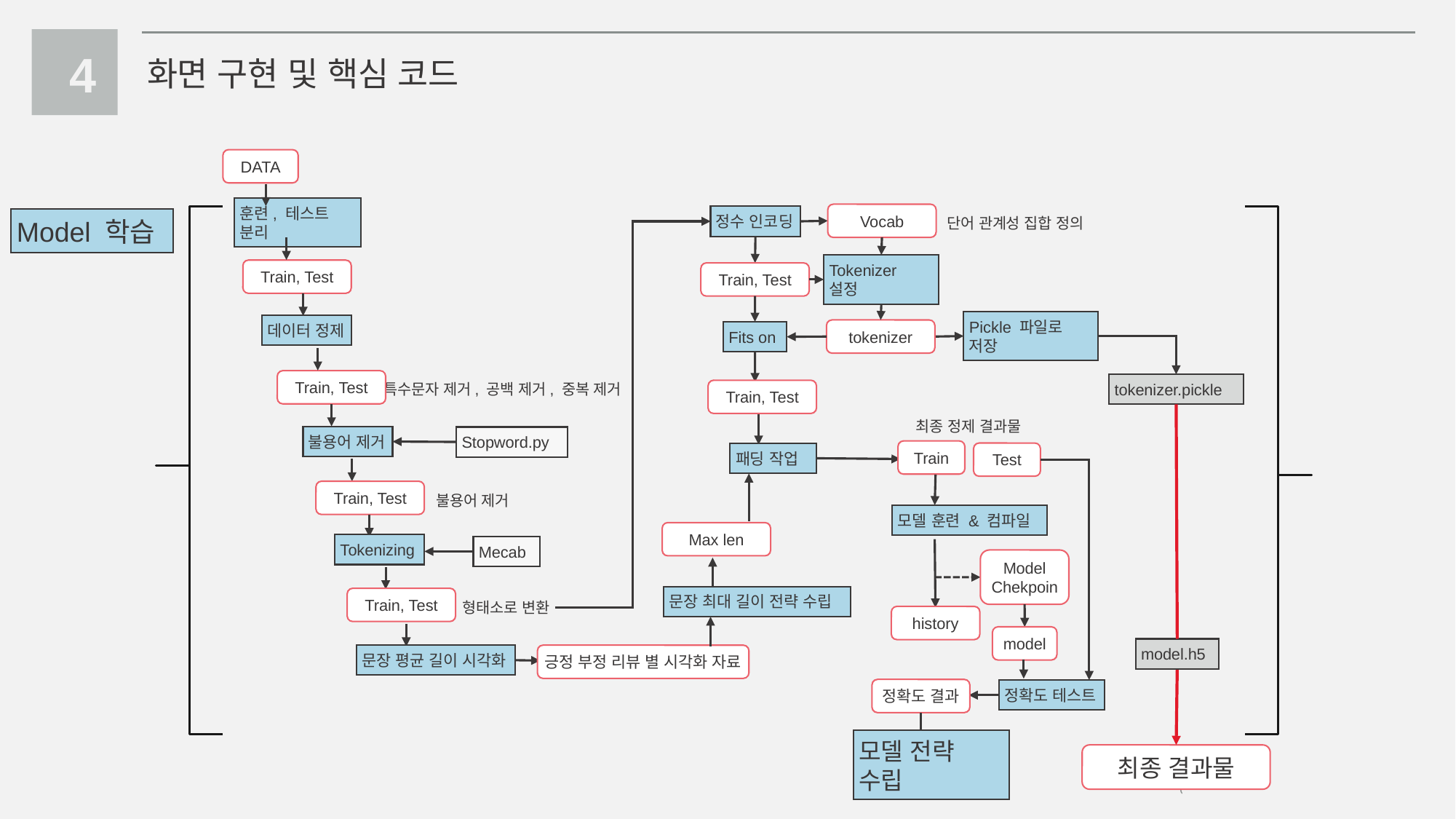

4
화면 구현 및 핵심 코드
DATA
Vocab
정수 인코딩

훈련, 테스트 분리
단어 관계성 집합 정의
Model 학습
Train, Test
Train, Test
Tokenizer 설정
데이터 정제
tokenizer
Pickle 파일로 저장
Fits on
Train, Test
tokenizer.pickle
특수문자 제거, 공백 제거, 중복 제거
Train, Test
최종 정제 결과물
Stopword.py
불용어 제거
Train
Test
패딩 작업
Train, Test
불용어 제거
모델 훈련 & 컴파일
Max len
Tokenizing
Mecab
Model Chekpoin
문장 최대 길이 전략 수립
Train, Test
형태소로 변환
history
model
model.h5
문장 평균 길이 시각화
긍정 부정 리뷰 별 시각화 자료
정확도 결과
정확도 테스트
모델 전략 수립
최종 결과물